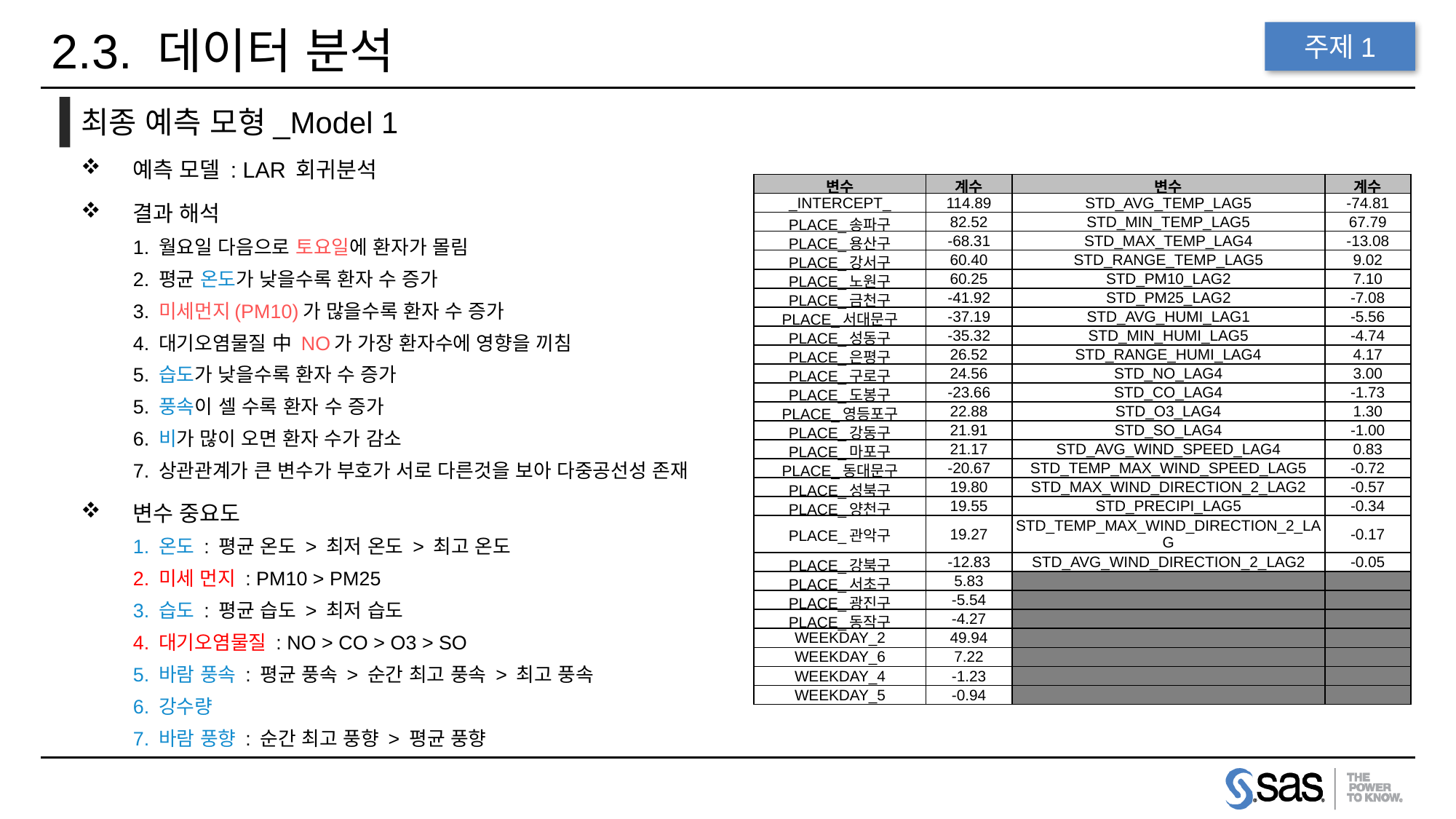

# 2.3. 데이터 분석
주제1

최종 예측 모형_Model 1
예측 모델 : LAR 회귀분석
결과 해석
1. 월요일 다음으로 토요일에 환자가 몰림
2. 평균 온도가 낮을수록 환자 수 증가
3. 미세먼지(PM10)가 많을수록 환자 수 증가
4. 대기오염물질 中 NO가 가장 환자수에 영향을 끼침
5. 습도가 낮을수록 환자 수 증가
5. 풍속이 셀 수록 환자 수 증가
6. 비가 많이 오면 환자 수가 감소
7. 상관관계가 큰 변수가 부호가 서로 다른것을 보아 다중공선성 존재
변수 중요도
1. 온도 : 평균 온도 > 최저 온도 > 최고 온도
2. 미세 먼지 : PM10 > PM25
3. 습도 : 평균 습도 > 최저 습도
4. 대기오염물질 : NO > CO > O3 > SO
5. 바람 풍속 : 평균 풍속 > 순간 최고 풍속 > 최고 풍속
6. 강수량
7. 바람 풍향 : 순간 최고 풍향 > 평균 풍향
| 변수 | 계수 | 변수 | 계수 |
| --- | --- | --- | --- |
| \_INTERCEPT\_ | 114.89 | STD\_AVG\_TEMP\_LAG5 | -74.81 |
| PLACE\_송파구 | 82.52 | STD\_MIN\_TEMP\_LAG5 | 67.79 |
| PLACE\_용산구 | -68.31 | STD\_MAX\_TEMP\_LAG4 | -13.08 |
| PLACE\_강서구 | 60.40 | STD\_RANGE\_TEMP\_LAG5 | 9.02 |
| PLACE\_노원구 | 60.25 | STD\_PM10\_LAG2 | 7.10 |
| PLACE\_금천구 | -41.92 | STD\_PM25\_LAG2 | -7.08 |
| PLACE\_서대문구 | -37.19 | STD\_AVG\_HUMI\_LAG1 | -5.56 |
| PLACE\_성동구 | -35.32 | STD\_MIN\_HUMI\_LAG5 | -4.74 |
| PLACE\_은평구 | 26.52 | STD\_RANGE\_HUMI\_LAG4 | 4.17 |
| PLACE\_구로구 | 24.56 | STD\_NO\_LAG4 | 3.00 |
| PLACE\_도봉구 | -23.66 | STD\_CO\_LAG4 | -1.73 |
| PLACE\_영등포구 | 22.88 | STD\_O3\_LAG4 | 1.30 |
| PLACE\_강동구 | 21.91 | STD\_SO\_LAG4 | -1.00 |
| PLACE\_마포구 | 21.17 | STD\_AVG\_WIND\_SPEED\_LAG4 | 0.83 |
| PLACE\_동대문구 | -20.67 | STD\_TEMP\_MAX\_WIND\_SPEED\_LAG5 | -0.72 |
| PLACE\_성북구 | 19.80 | STD\_MAX\_WIND\_DIRECTION\_2\_LAG2 | -0.57 |
| PLACE\_양천구 | 19.55 | STD\_PRECIPI\_LAG5 | -0.34 |
| PLACE\_관악구 | 19.27 | STD\_TEMP\_MAX\_WIND\_DIRECTION\_2\_LAG | -0.17 |
| PLACE\_강북구 | -12.83 | STD\_AVG\_WIND\_DIRECTION\_2\_LAG2 | -0.05 |
| PLACE\_서초구 | 5.83 |  |  |
| PLACE\_광진구 | -5.54 |  |  |
| PLACE\_동작구 | -4.27 |  |  |
| WEEKDAY\_2 | 49.94 |  |  |
| WEEKDAY\_6 | 7.22 |  |  |
| WEEKDAY\_4 | -1.23 |  |  |
| WEEKDAY\_5 | -0.94 |  |  |